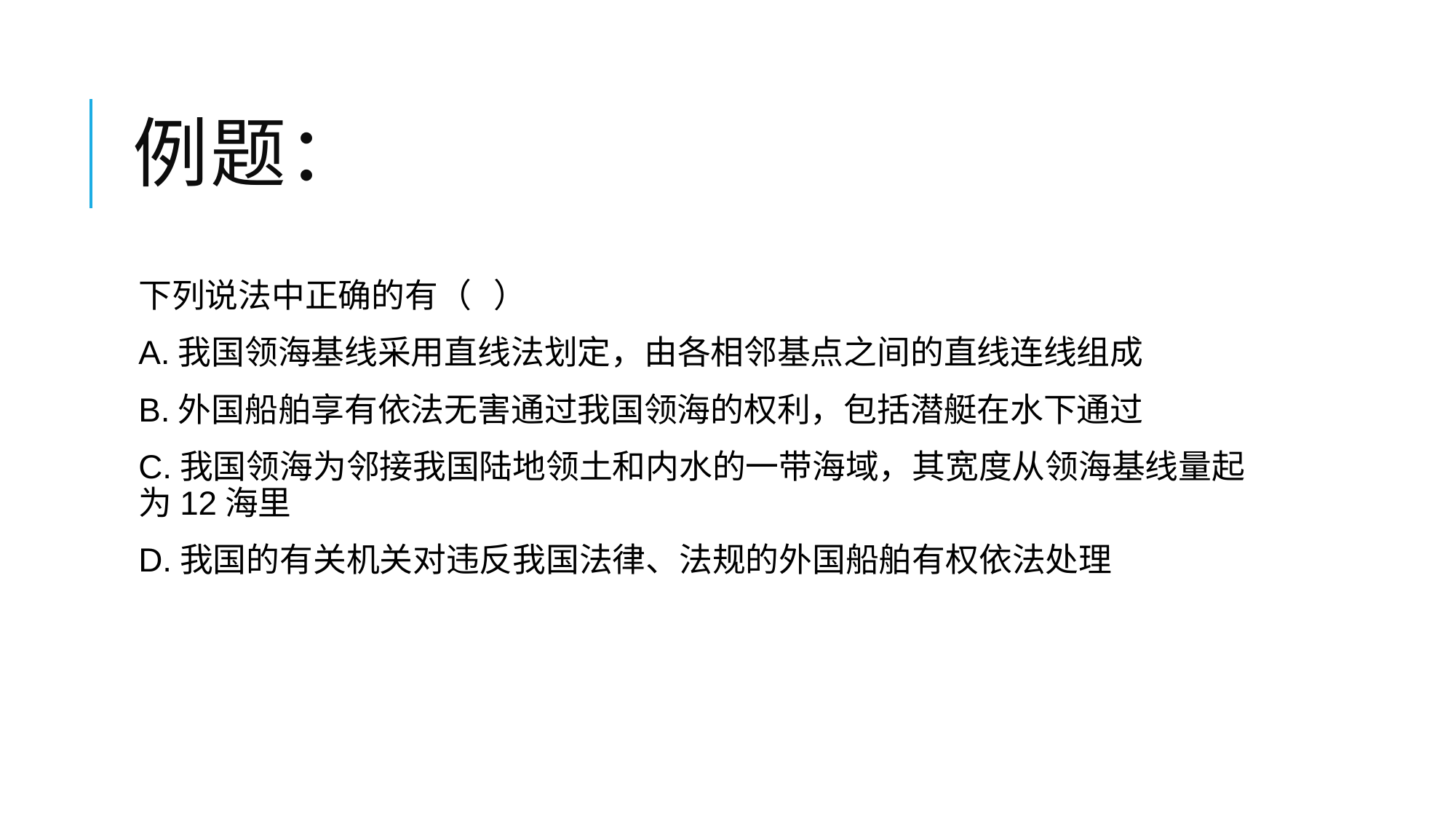

# 例题：
下列说法中正确的有（   ）
A.我国领海基线采用直线法划定，由各相邻基点之间的直线连线组成
B.外国船舶享有依法无害通过我国领海的权利，包括潜艇在水下通过
C.我国领海为邻接我国陆地领土和内水的一带海域，其宽度从领海基线量起为12海里
D.我国的有关机关对违反我国法律、法规的外国船舶有权依法处理